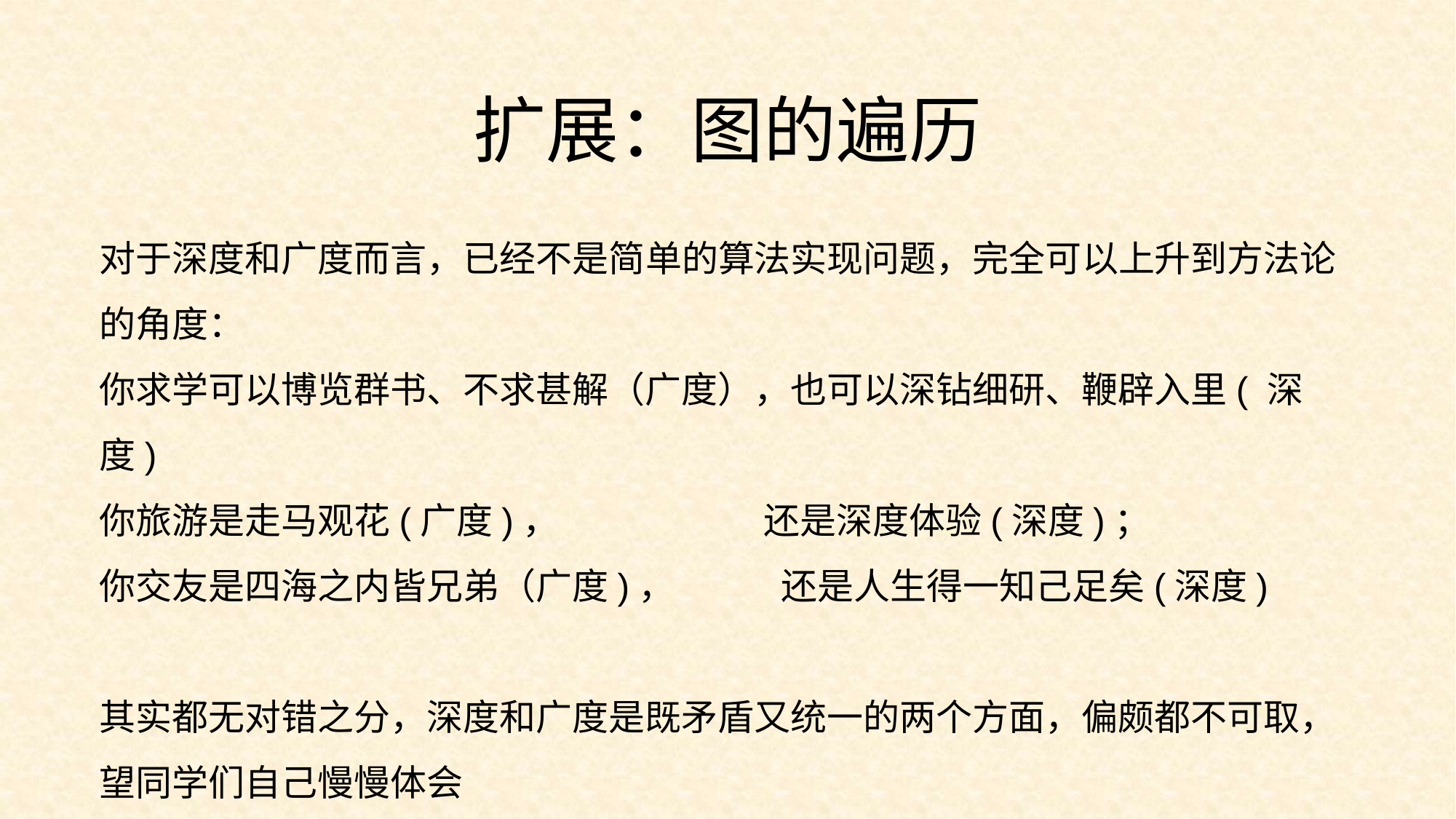

扩展：图的遍历
对于深度和广度而言，已经不是简单的算法实现问题，完全可以上升到方法论的角度：
你求学可以博览群书、不求甚解（广度），也可以深钻细研、鞭辟入里( 深度)
你旅游是走马观花(广度)，                         还是深度体验(深度)；
你交友是四海之内皆兄弟（广度)，             还是人生得一知己足矣(深度)

其实都无对错之分，深度和广度是既矛盾又统一的两个方面，偏颇都不可取，望同学们自己慢慢体会